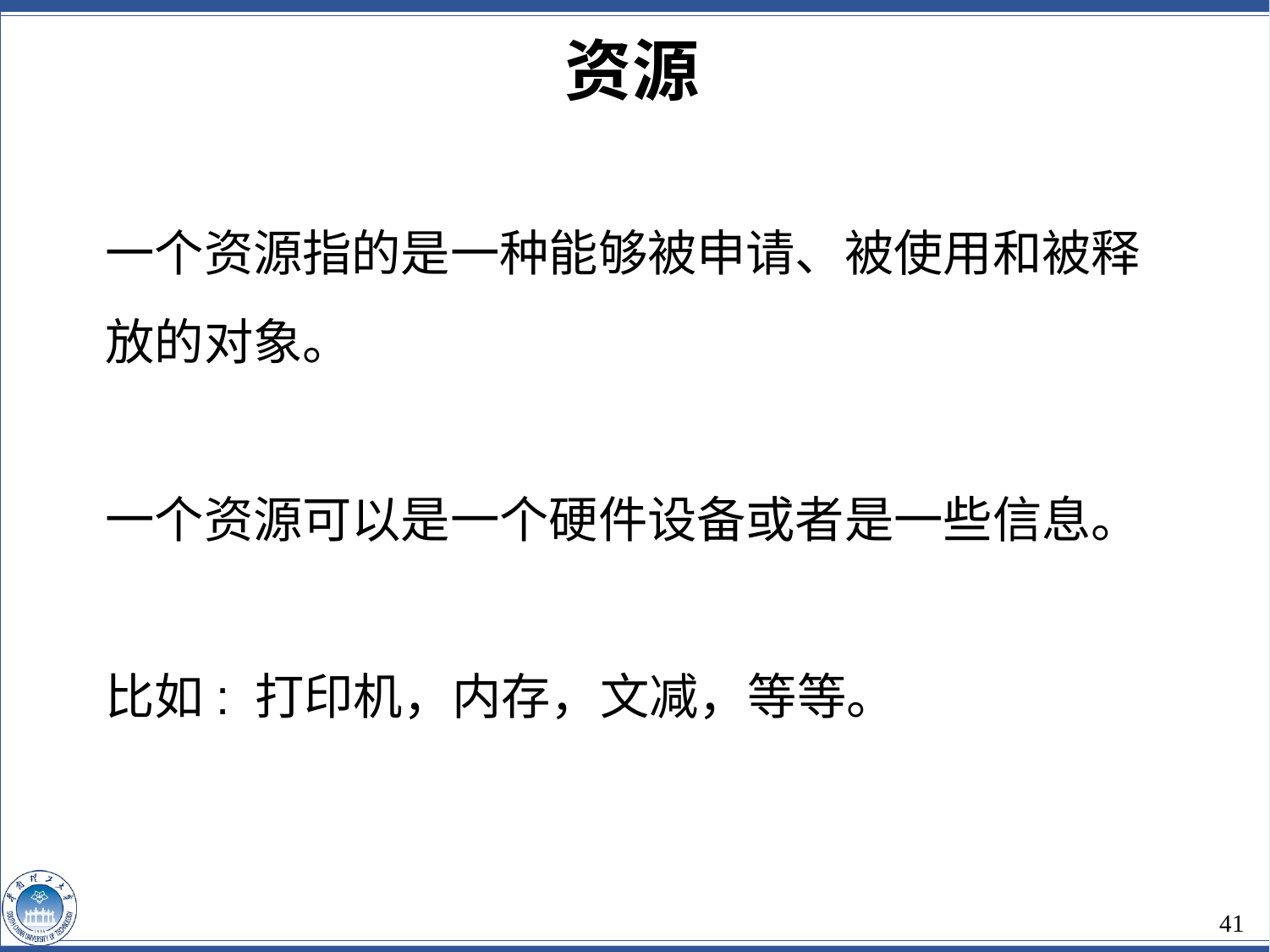

资源
一个资源指的是一种能够被申请、被使用和被释放的对象。

一个资源可以是一个硬件设备或者是一些信息。

比如: 打印机，内存，文减，等等。
41